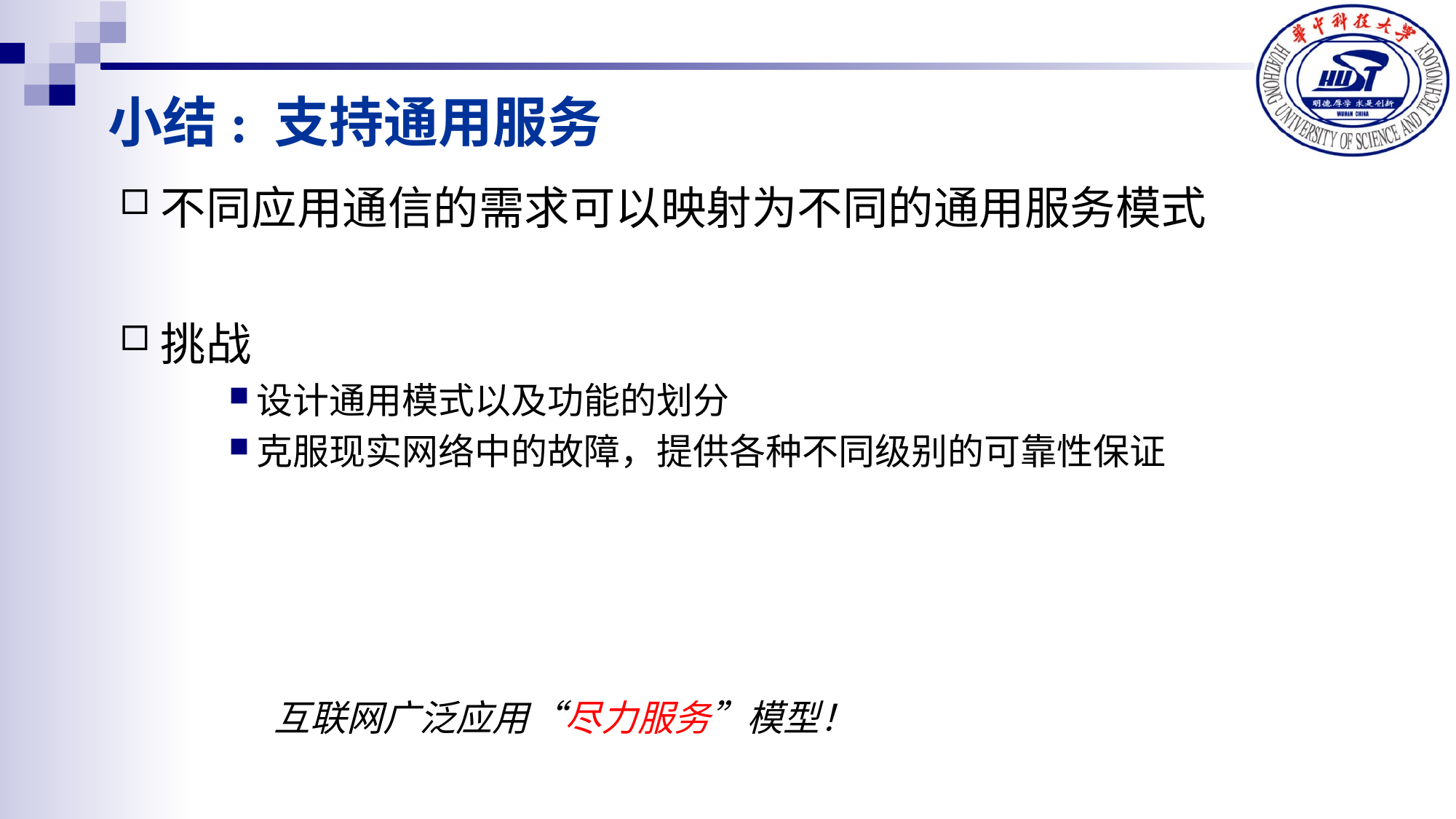

# 小结: 支持通用服务
不同应用通信的需求可以映射为不同的通用服务模式

挑战
设计通用模式以及功能的划分
克服现实网络中的故障，提供各种不同级别的可靠性保证
互联网广泛应用“尽力服务”模型！